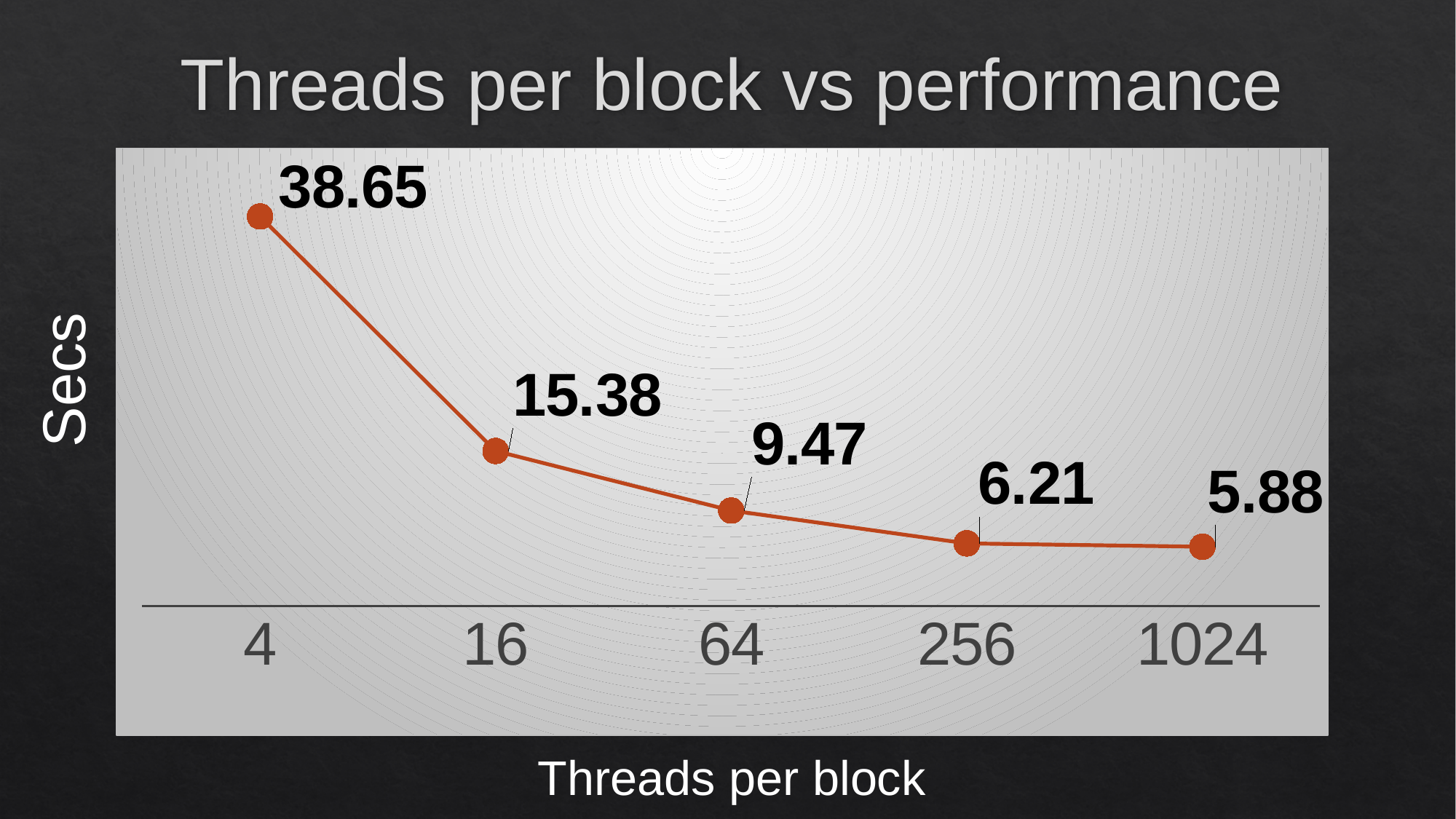

# Threads per block vs performance

### Chart

| Category | 數列 1 |
|---|---|
| 4 | 38.65 |
| 16 | 15.38 |
| 64 | 9.47 |
| 256 | 6.21 |
| 1024 | 5.88 |
Secs
Threads per block